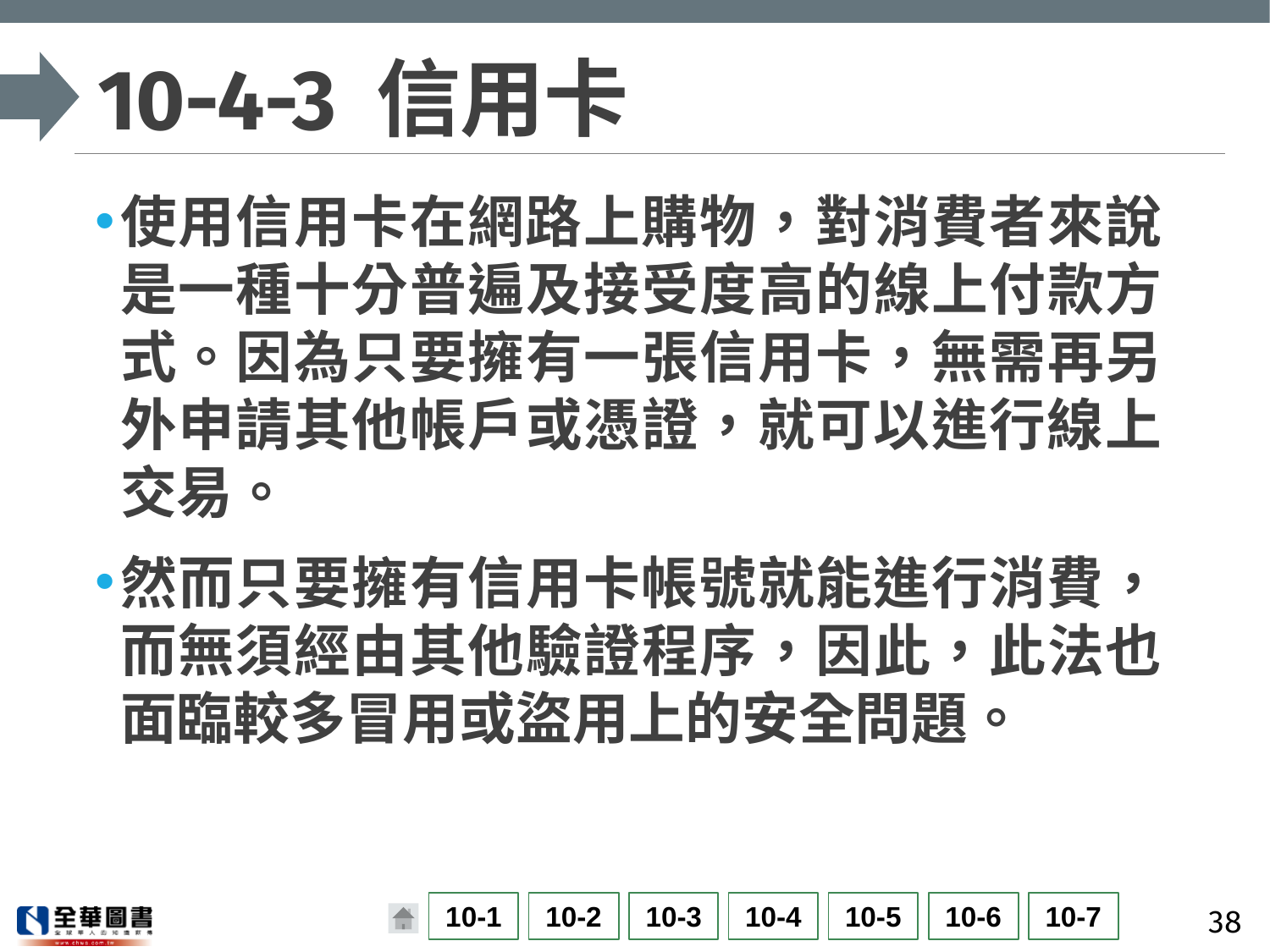

# 10-4-3 信用卡
使用信用卡在網路上購物，對消費者來說是一種十分普遍及接受度高的線上付款方式。因為只要擁有一張信用卡，無需再另外申請其他帳戶或憑證，就可以進行線上交易。
然而只要擁有信用卡帳號就能進行消費，而無須經由其他驗證程序，因此，此法也面臨較多冒用或盜用上的安全問題。
38